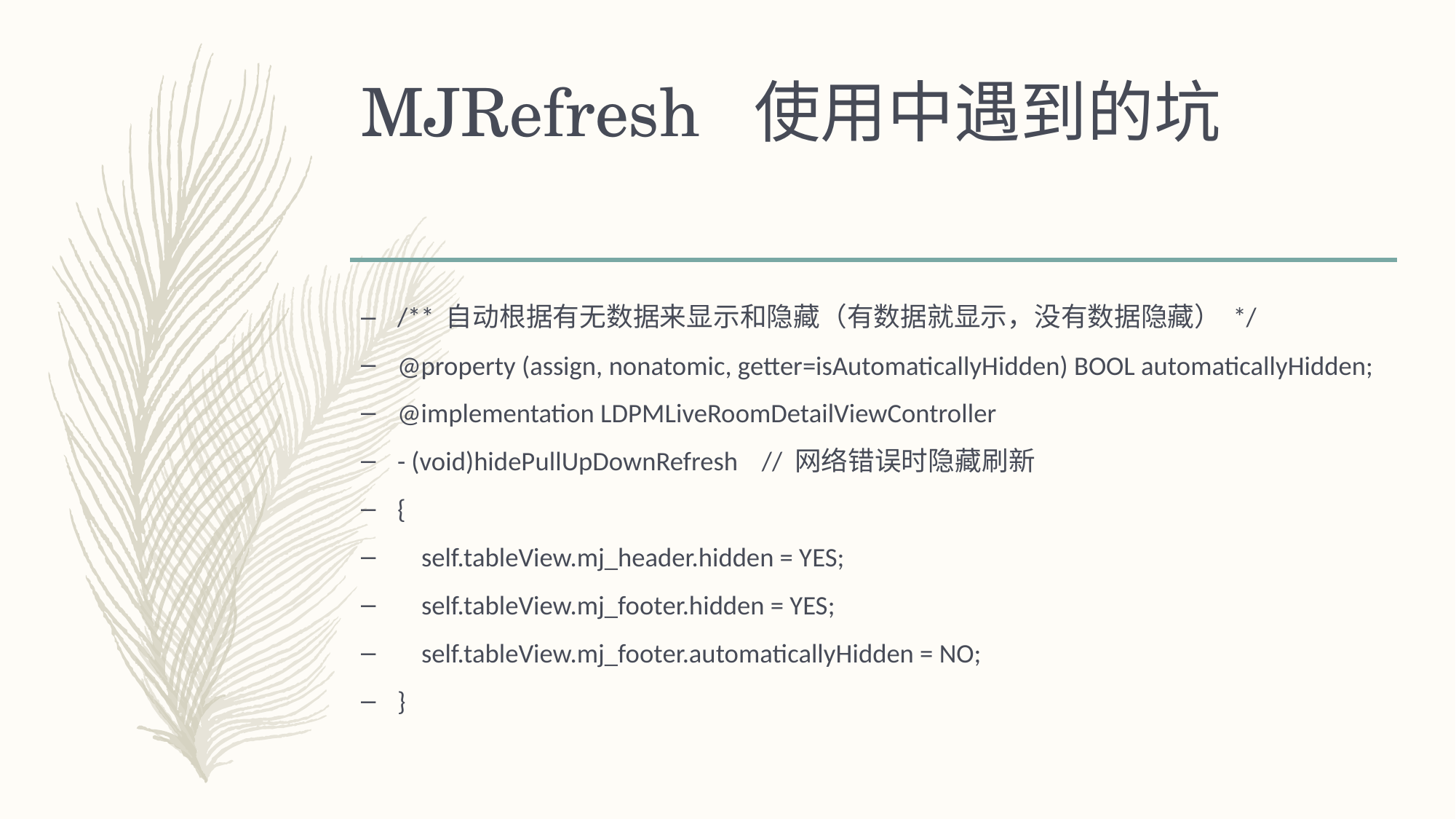

# MJRefresh  使用中遇到的坑
/** 自动根据有无数据来显示和隐藏（有数据就显示，没有数据隐藏） */
@property (assign, nonatomic, getter=isAutomaticallyHidden) BOOL automaticallyHidden;
@implementation LDPMLiveRoomDetailViewController
- (void)hidePullUpDownRefresh    // 网络错误时隐藏刷新
{
    self.tableView.mj_header.hidden = YES;
    self.tableView.mj_footer.hidden = YES;
    self.tableView.mj_footer.automaticallyHidden = NO;
}